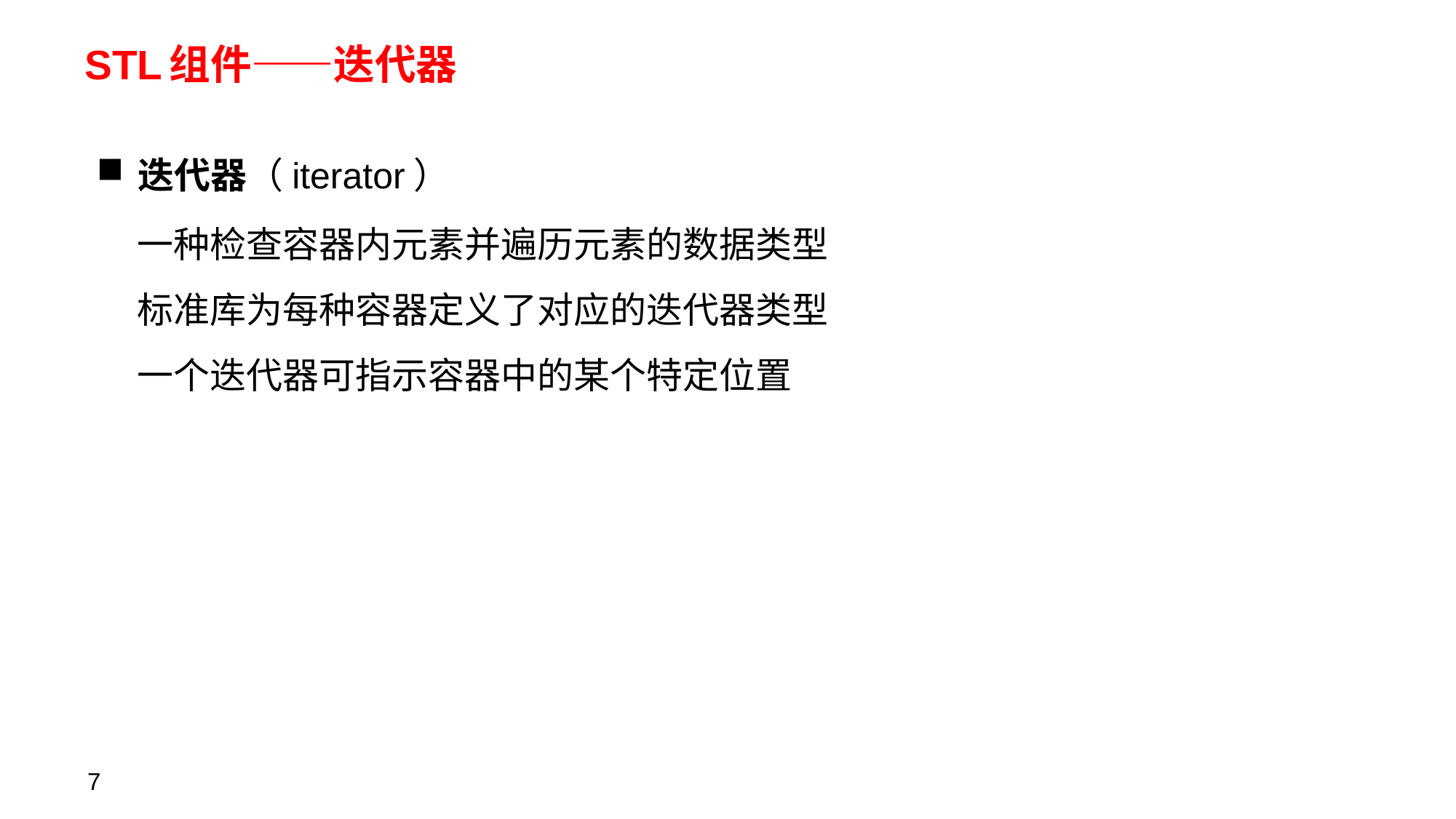

# STL组件——迭代器
迭代器（iterator）
一种检查容器内元素并遍历元素的数据类型
标准库为每种容器定义了对应的迭代器类型
一个迭代器可指示容器中的某个特定位置
7